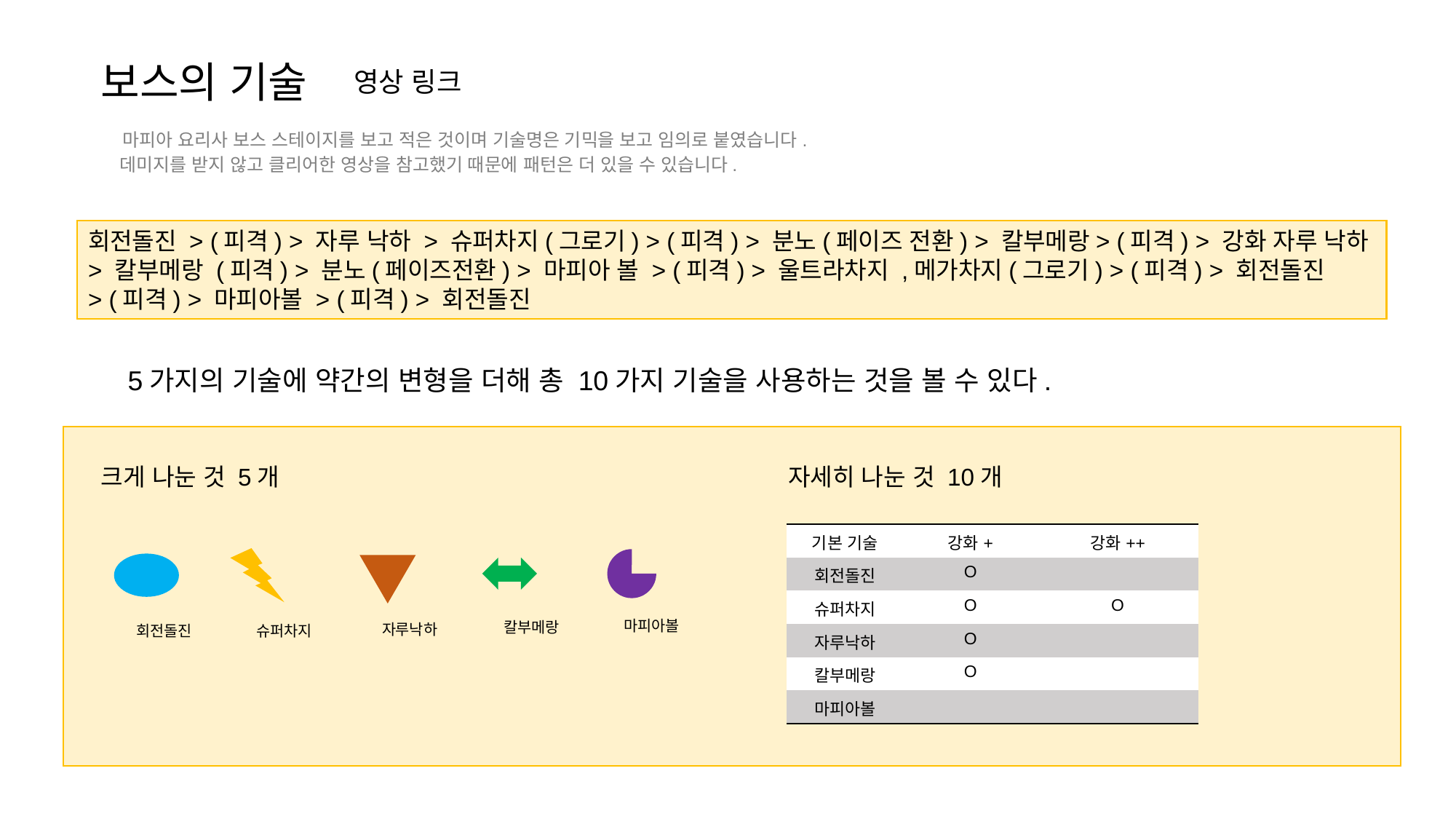

보스의 기술
영상 링크
마피아 요리사 보스 스테이지를 보고 적은 것이며 기술명은 기믹을 보고 임의로 붙였습니다.
데미지를 받지 않고 클리어한 영상을 참고했기 때문에 패턴은 더 있을 수 있습니다.
회전돌진 > (피격) > 자루 낙하 > 슈퍼차지(그로기) > (피격) > 분노(페이즈 전환) > 칼부메랑> (피격) > 강화 자루 낙하
> 칼부메랑 (피격) > 분노(페이즈전환) > 마피아 볼 > (피격) > 울트라차지 ,메가차지(그로기) > (피격) > 회전돌진
> (피격) > 마피아볼 > (피격) > 회전돌진
5가지의 기술에 약간의 변형을 더해 총 10가지 기술을 사용하는 것을 볼 수 있다.

크게 나눈 것 5개
자세히 나눈 것 10개
| 기본 기술 | 강화+ | 강화++ |
| --- | --- | --- |
| 회전돌진 | O |  |
| 슈퍼차지 | O | O |
| 자루낙하 | O |  |
| 칼부메랑 | O |  |
| 마피아볼 |  |  |

마피아볼
칼부메랑
자루낙하
슈퍼차지
회전돌진